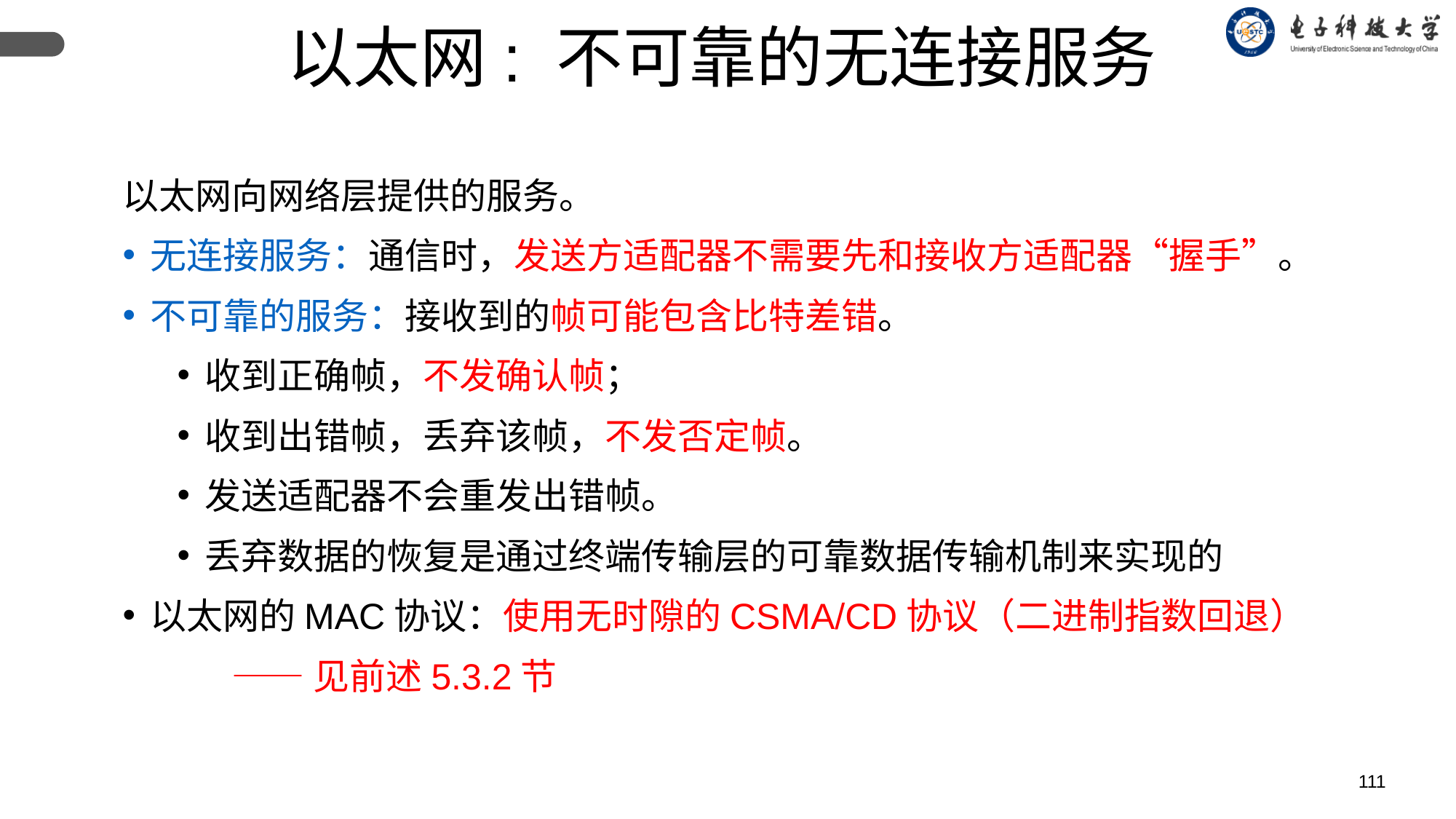

以太网: 不可靠的无连接服务
以太网向网络层提供的服务。
无连接服务：通信时，发送方适配器不需要先和接收方适配器“握手”。
不可靠的服务：接收到的帧可能包含比特差错。
收到正确帧，不发确认帧；
收到出错帧，丢弃该帧，不发否定帧。
发送适配器不会重发出错帧。
丢弃数据的恢复是通过终端传输层的可靠数据传输机制来实现的
以太网的MAC协议：使用无时隙的CSMA/CD协议（二进制指数回退）
	——见前述5.3.2节
111